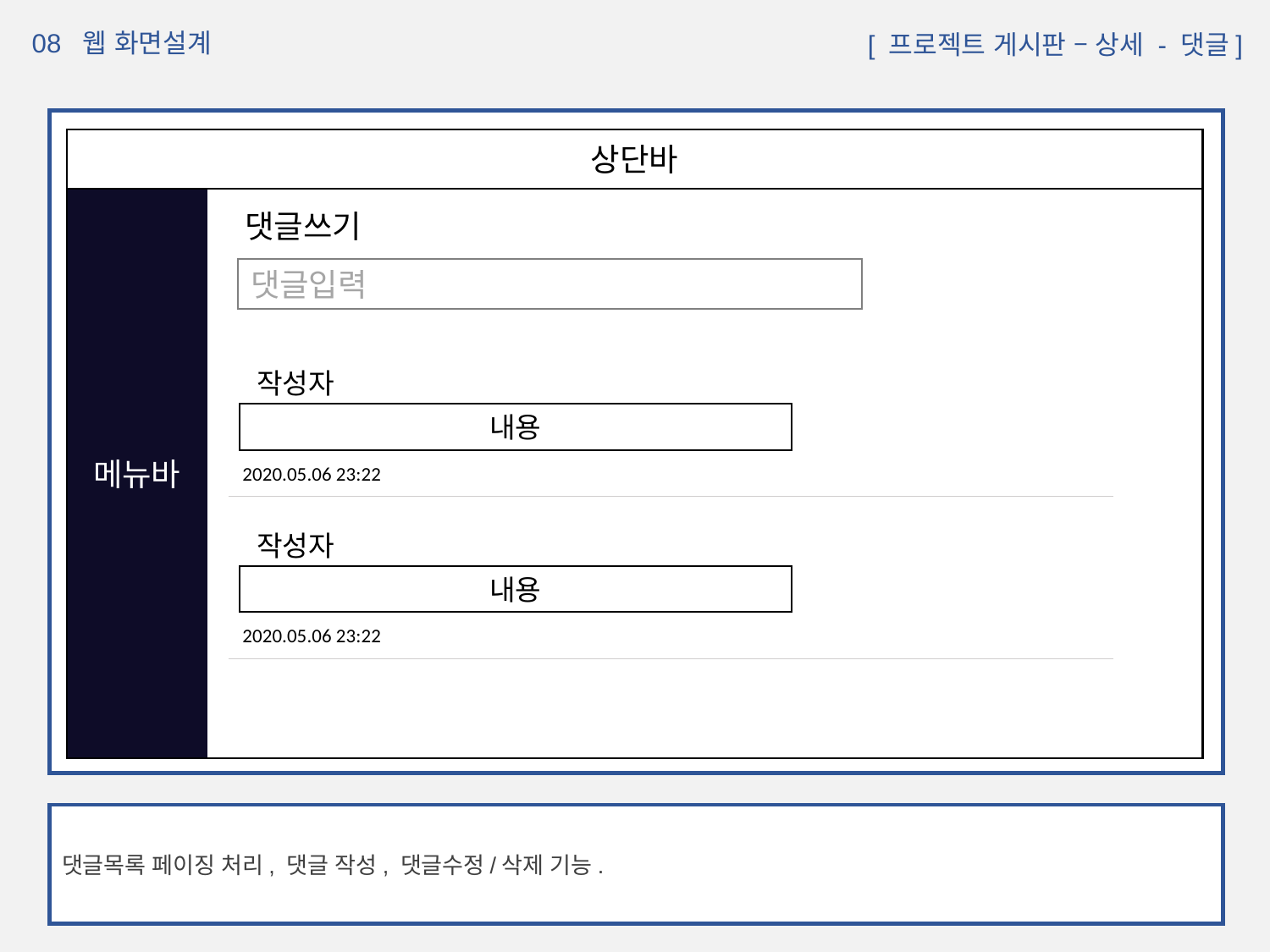

08  웹 화면설계
 [ 프로젝트 게시판 – 상세 - 댓글]

상단바

메뉴바
댓글쓰기
댓글입력
작성자
내용
2020.05.06 23:22
작성자
내용
2020.05.06 23:22
댓글목록 페이징 처리, 댓글 작성, 댓글수정/삭제 기능.